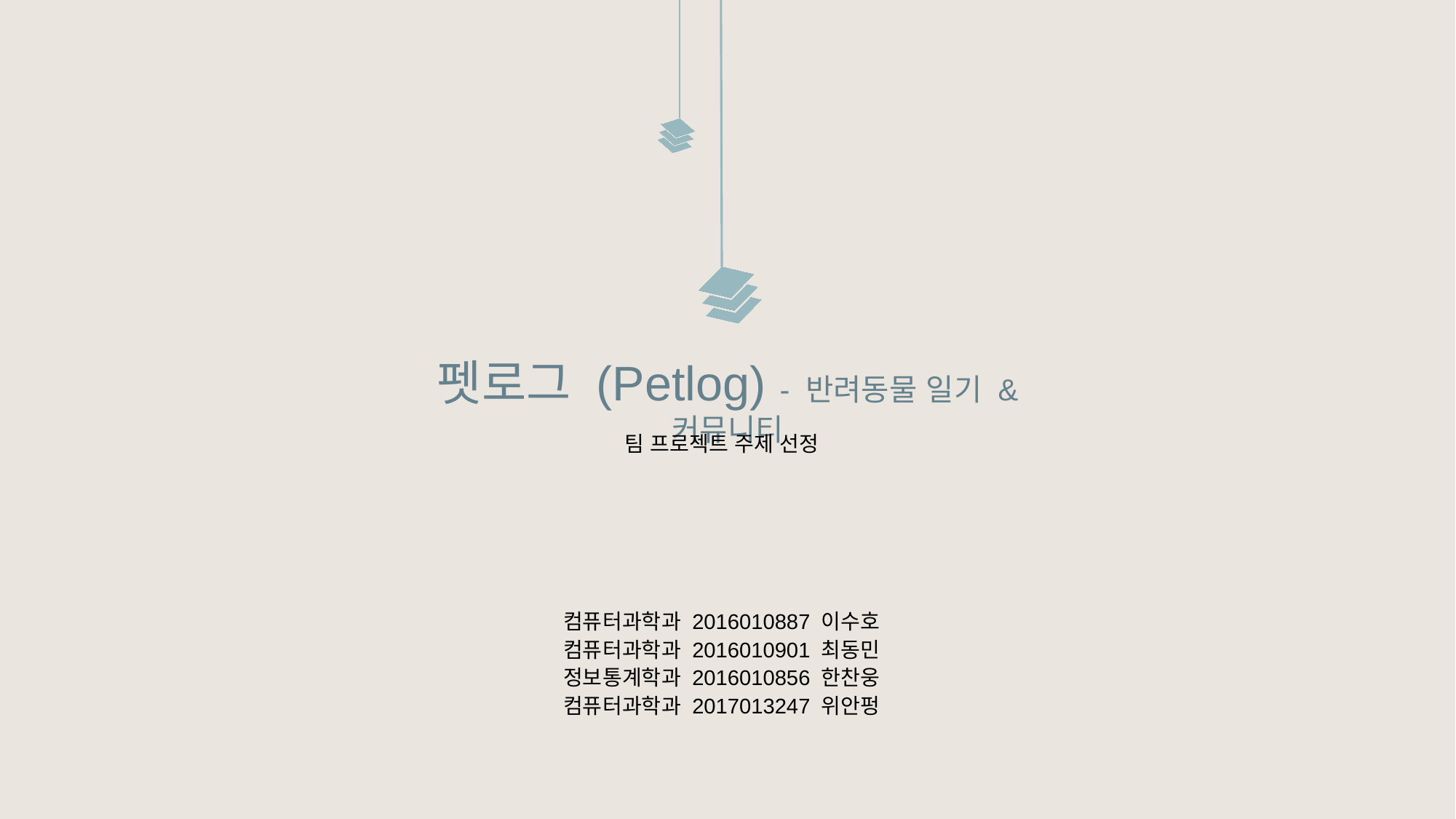

펫로그 (Petlog) - 반려동물 일기 & 커뮤니티
팀 프로젝트 주제 선정
컴퓨터과학과 2016010887 이수호
컴퓨터과학과 2016010901 최동민
정보통계학과 2016010856 한찬웅
컴퓨터과학과 2017013247 위안펑